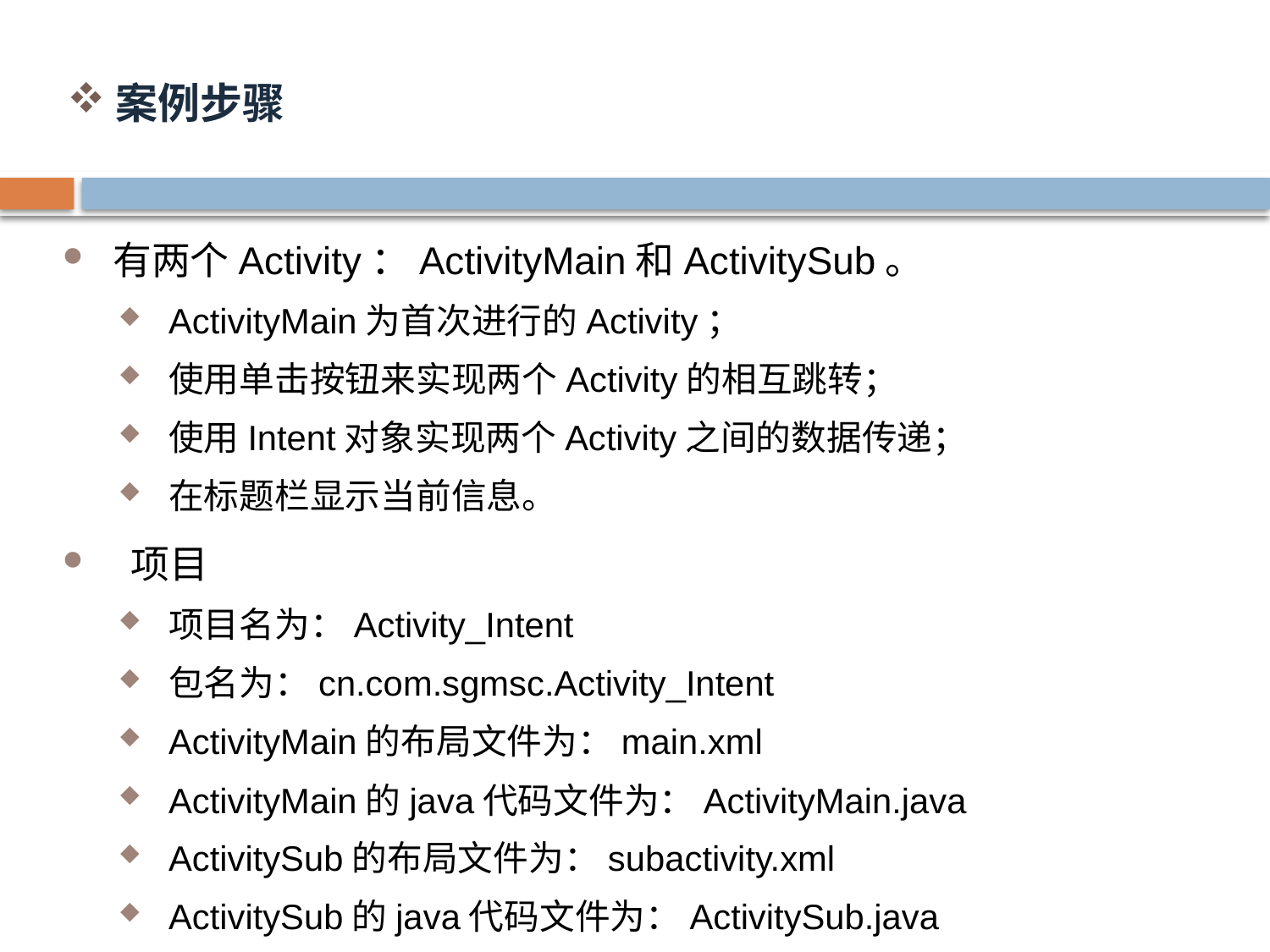

# 案例步骤
有两个Activity：ActivityMain和ActivitySub。
ActivityMain为首次进行的Activity；
使用单击按钮来实现两个Activity的相互跳转；
使用Intent对象实现两个Activity之间的数据传递；
在标题栏显示当前信息。
 项目
项目名为：Activity_Intent
包名为：cn.com.sgmsc.Activity_Intent
ActivityMain的布局文件为：main.xml
ActivityMain的java代码文件为：ActivityMain.java
ActivitySub的布局文件为：subactivity.xml
ActivitySub的java代码文件为：ActivitySub.java